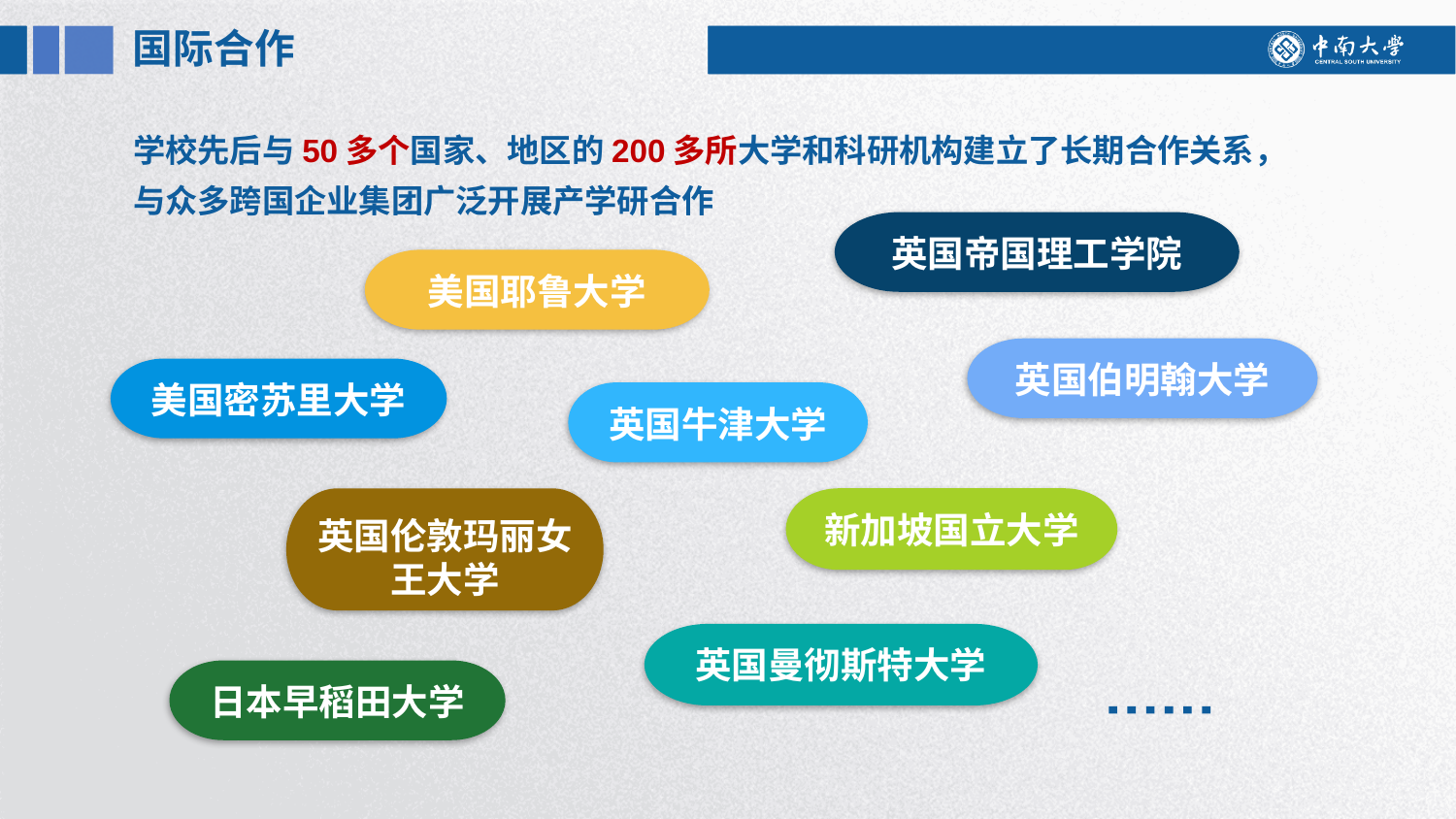

国际合作
学校先后与50多个国家、地区的200多所大学和科研机构建立了长期合作关系，与众多跨国企业集团广泛开展产学研合作
英国帝国理工学院
美国耶鲁大学

英国伯明翰大学
美国密苏里大学
英国牛津大学
新加坡国立大学

英国伦敦玛丽女王大学
英国曼彻斯特大学

日本早稻田大学
. . . . . .